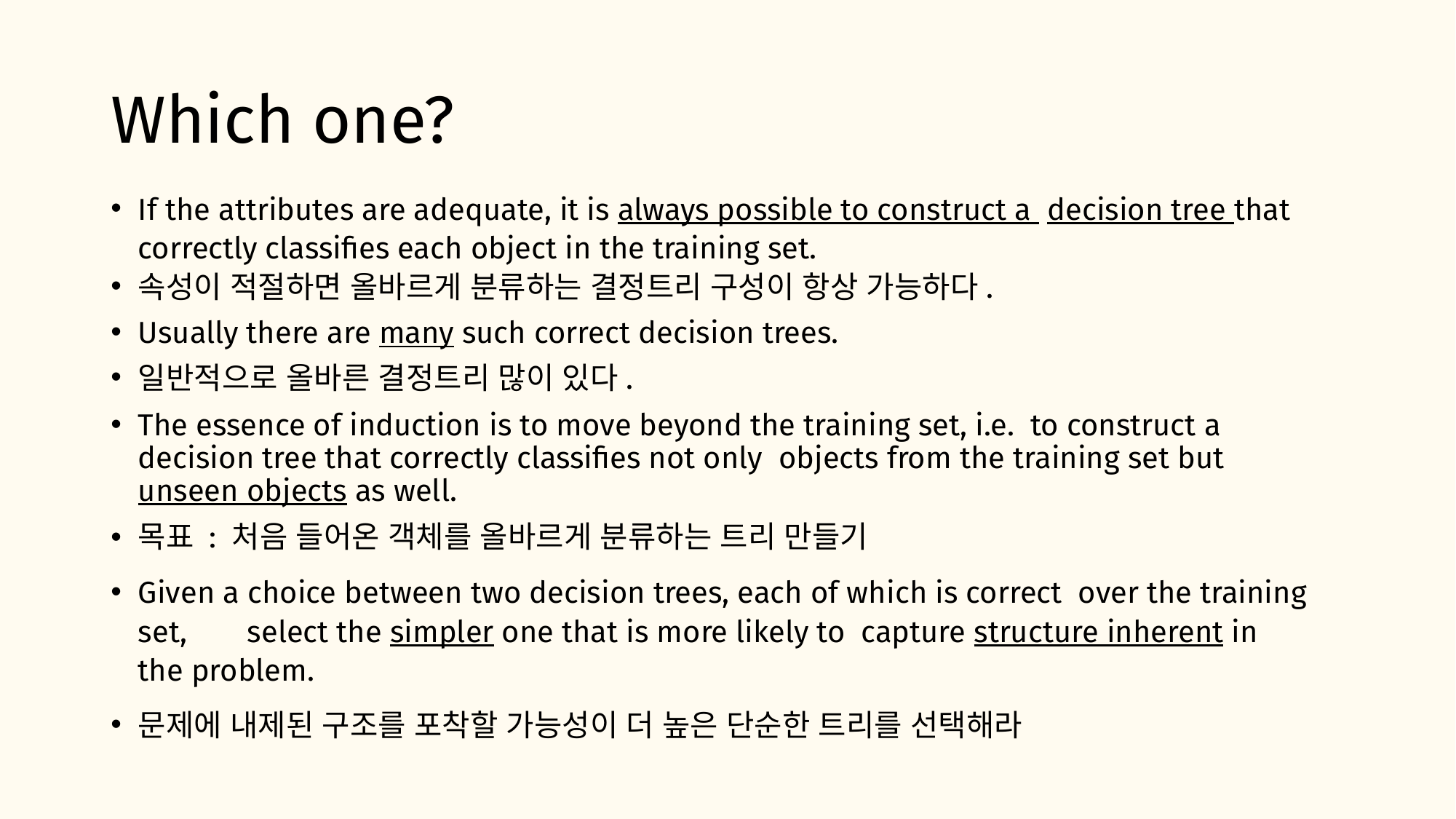

# Which one?
If the attributes are adequate, it is always possible to construct a  decision tree that correctly classifies each object in the training set.
속성이 적절하면 올바르게 분류하는 결정트리 구성이 항상 가능하다.
Usually there are many such correct decision trees.
일반적으로 올바른 결정트리 많이 있다.
The essence of induction is to move beyond the training set, i.e.  to construct a decision tree that correctly classifies not only  objects from the training set but unseen objects as well.
목표 : 처음 들어온 객체를 올바르게 분류하는 트리 만들기
Given a choice between two decision trees, each of which is correct  over the training set,	select the simpler one that is more likely to  capture structure inherent in the problem.
문제에 내제된 구조를 포착할 가능성이 더 높은 단순한 트리를 선택해라